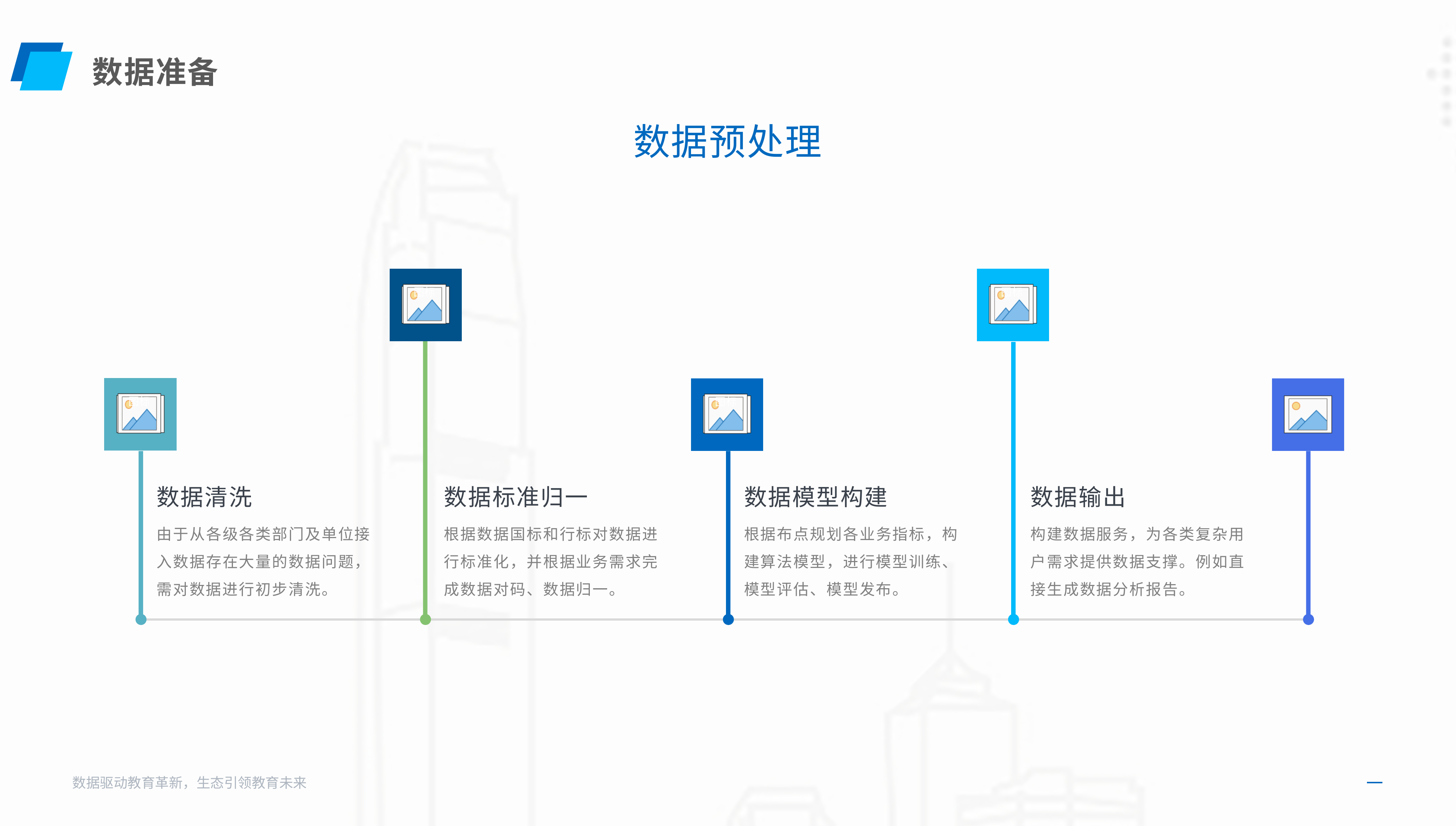

数据准备
数据预处理

数据清洗
数据标准归一
数据模型构建
数据输出
由于从各级各类部门及单位接入数据存在大量的数据问题，需对数据进行初步清洗。
根据数据国标和行标对数据进行标准化，并根据业务需求完成数据对码、数据归一。
根据布点规划各业务指标，构建算法模型，进行模型训练、模型评估、模型发布。
构建数据服务，为各类复杂用户需求提供数据支撑。例如直接生成数据分析报告。